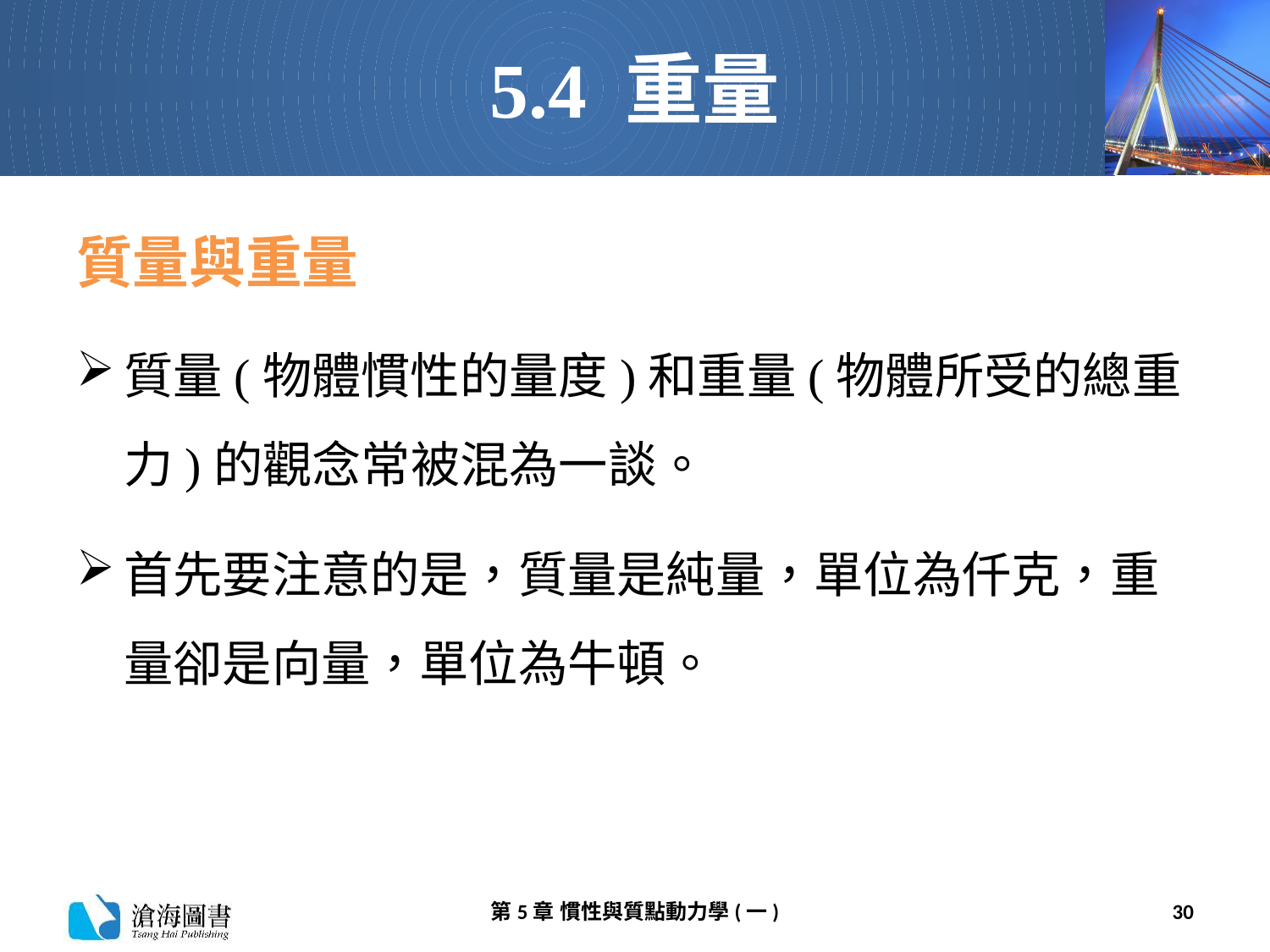

# 5.4 重量
質量與重量
質量(物體慣性的量度)和重量(物體所受的總重力)的觀念常被混為一談。
首先要注意的是，質量是純量，單位為仟克，重量卻是向量，單位為牛頓。

第5章 慣性與質點動力學(一)
30